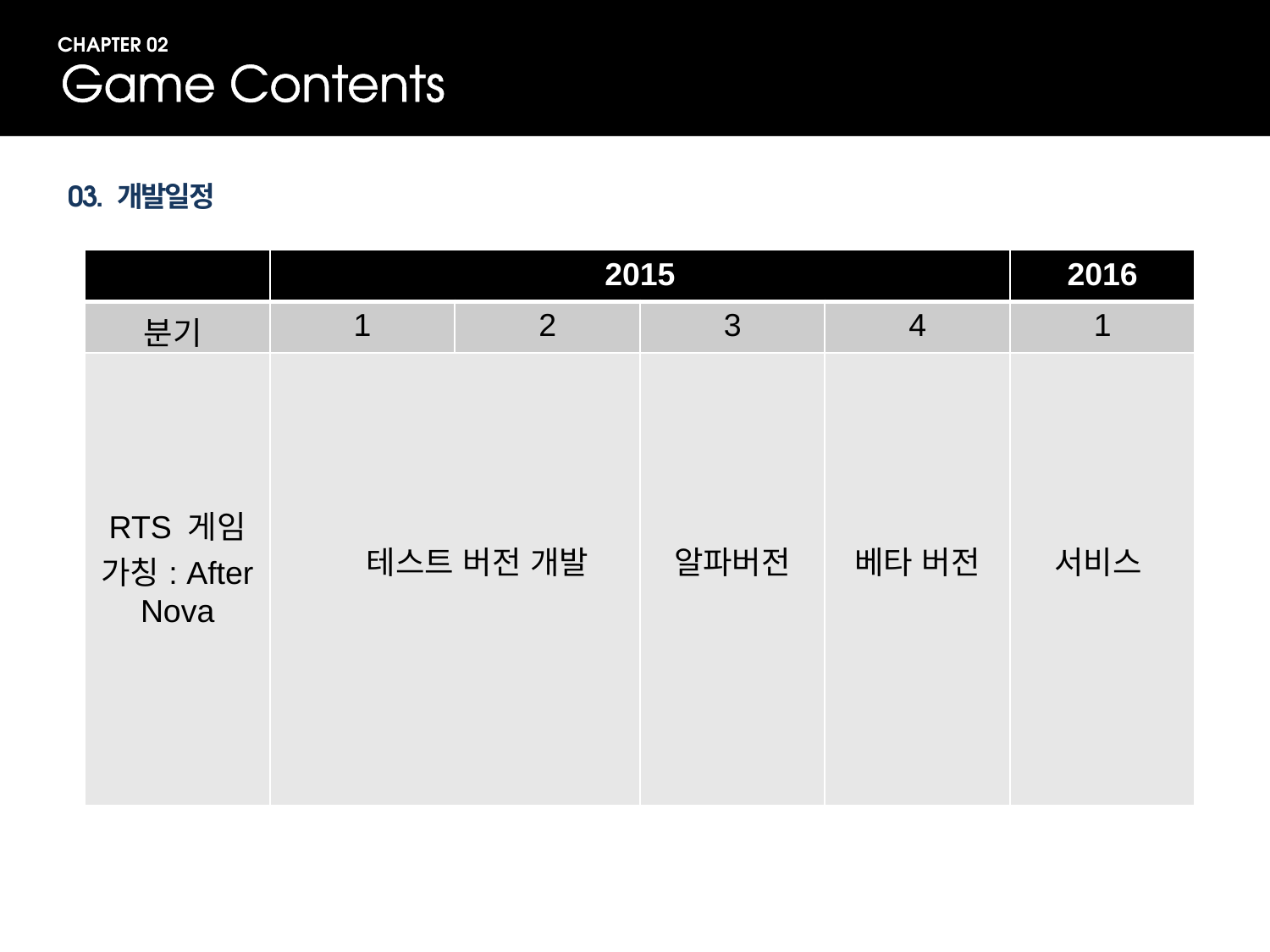

CHAPTER 02
Game Contents

03. 개발일정
|  | 2015 |  |  |  | 2016 |
| --- | --- | --- | --- | --- | --- |
| 분기 | 1 | 2 | 3 | 4 | 1 |
| RTS 게임 가칭: After Nova | 테스트 버전 개발 |  | 알파버전 | 베타 버전 | 서비스 |